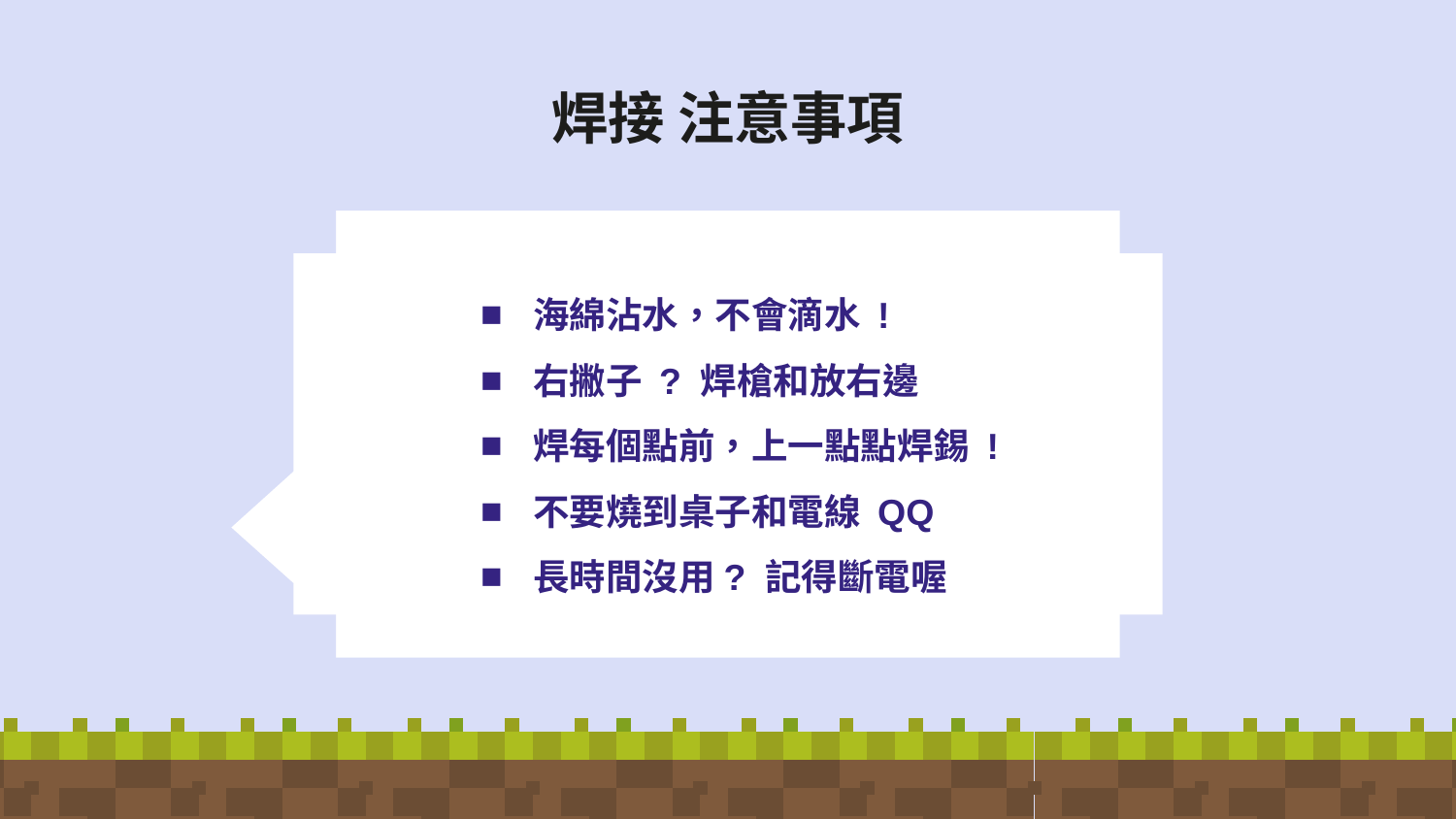

焊接 注意事項

海綿沾水，不會滴水 !
右撇子 ? 焊槍和放右邊
焊每個點前，上一點點焊錫 !
不要燒到桌子和電線 QQ
長時間沒用? 記得斷電喔